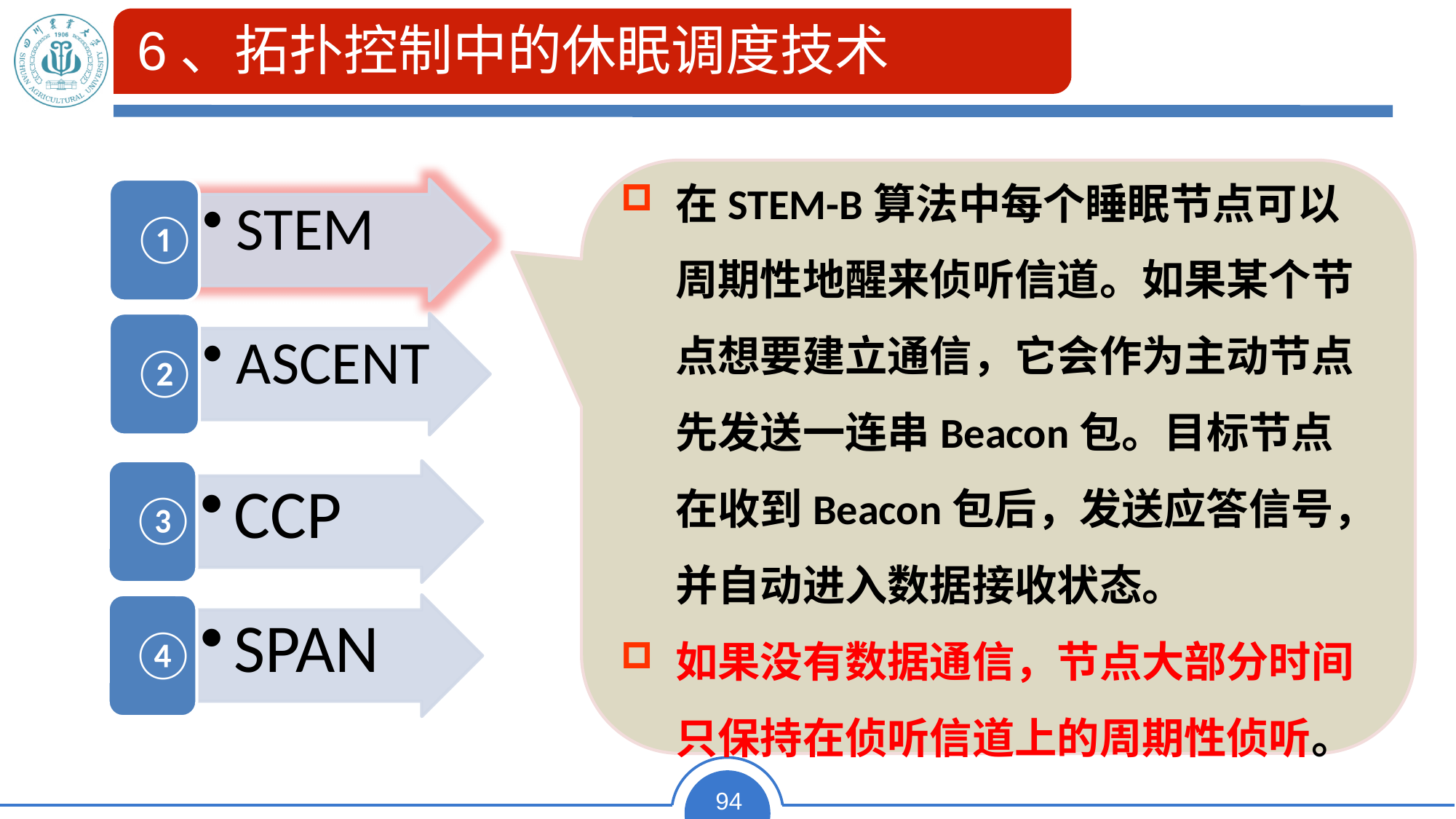

# 6、拓扑控制中的休眠调度技术
在STEM-B算法中每个睡眠节点可以周期性地醒来侦听信道。如果某个节点想要建立通信，它会作为主动节点先发送一连串Beacon包。目标节点在收到Beacon包后，发送应答信号，并自动进入数据接收状态。
如果没有数据通信，节点大部分时间只保持在侦听信道上的周期性侦听。
STEM
①
ASCENT
②
CCP
③
SPAN
④